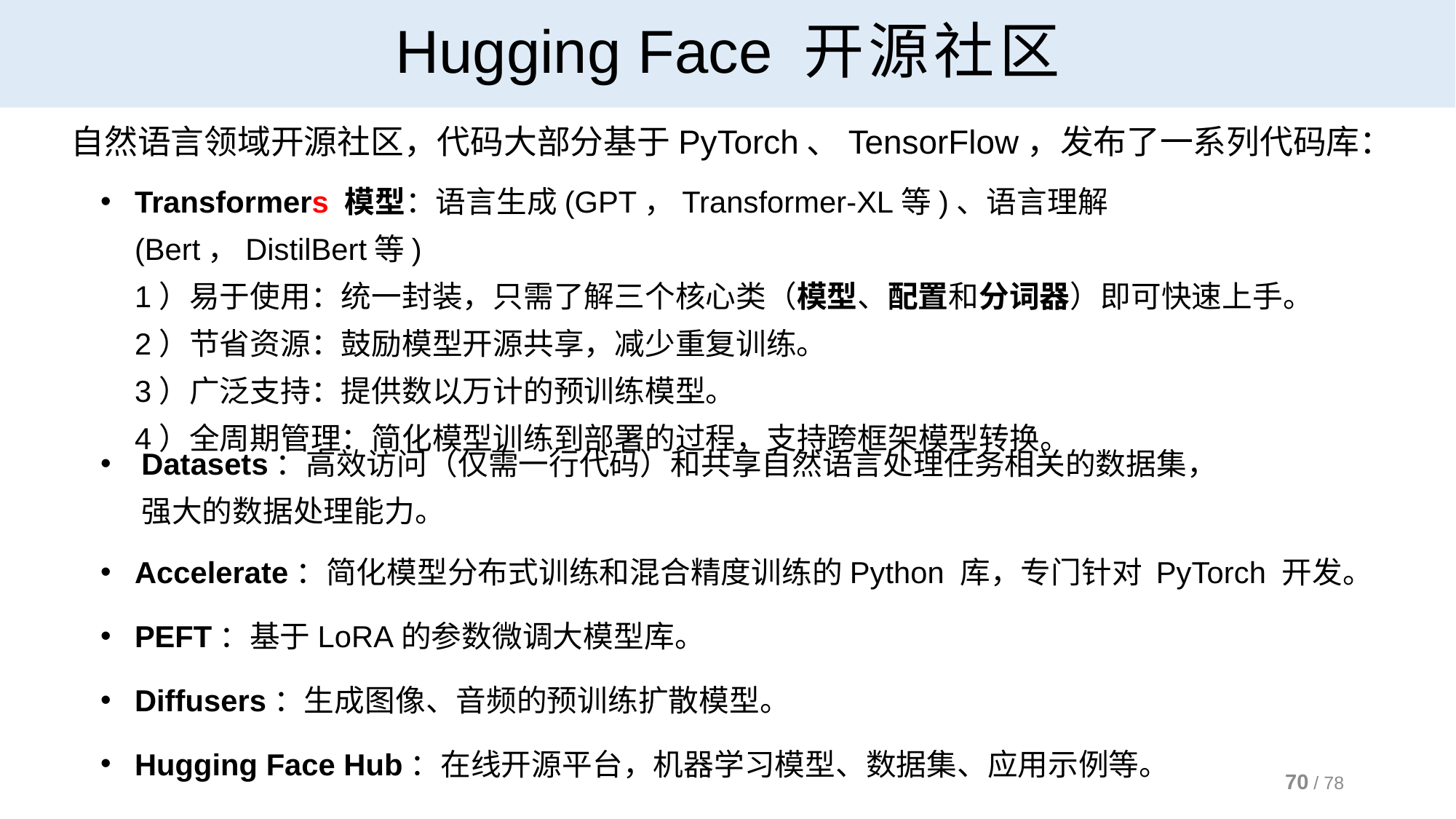

# Hugging Face 开源社区
自然语言领域开源社区，代码大部分基于PyTorch、TensorFlow，发布了一系列代码库：
Transformers 模型：语言生成(GPT，Transformer-XL等)、语言理解(Bert，DistilBert等)
1）易于使用：统一封装，只需了解三个核心类（模型、配置和分词器）即可快速上手。
2）节省资源：鼓励模型开源共享，减少重复训练。
3）广泛支持：提供数以万计的预训练模型。
4）全周期管理：简化模型训练到部署的过程，支持跨框架模型转换。
Datasets：高效访问（仅需一行代码）和共享自然语言处理任务相关的数据集，
强大的数据处理能力。
Accelerate：简化模型分布式训练和混合精度训练的Python 库，专门针对 PyTorch 开发。
PEFT：基于LoRA的参数微调大模型库。
Diffusers：生成图像、音频的预训练扩散模型。
Hugging Face Hub：在线开源平台，机器学习模型、数据集、应用示例等。
70 / 78